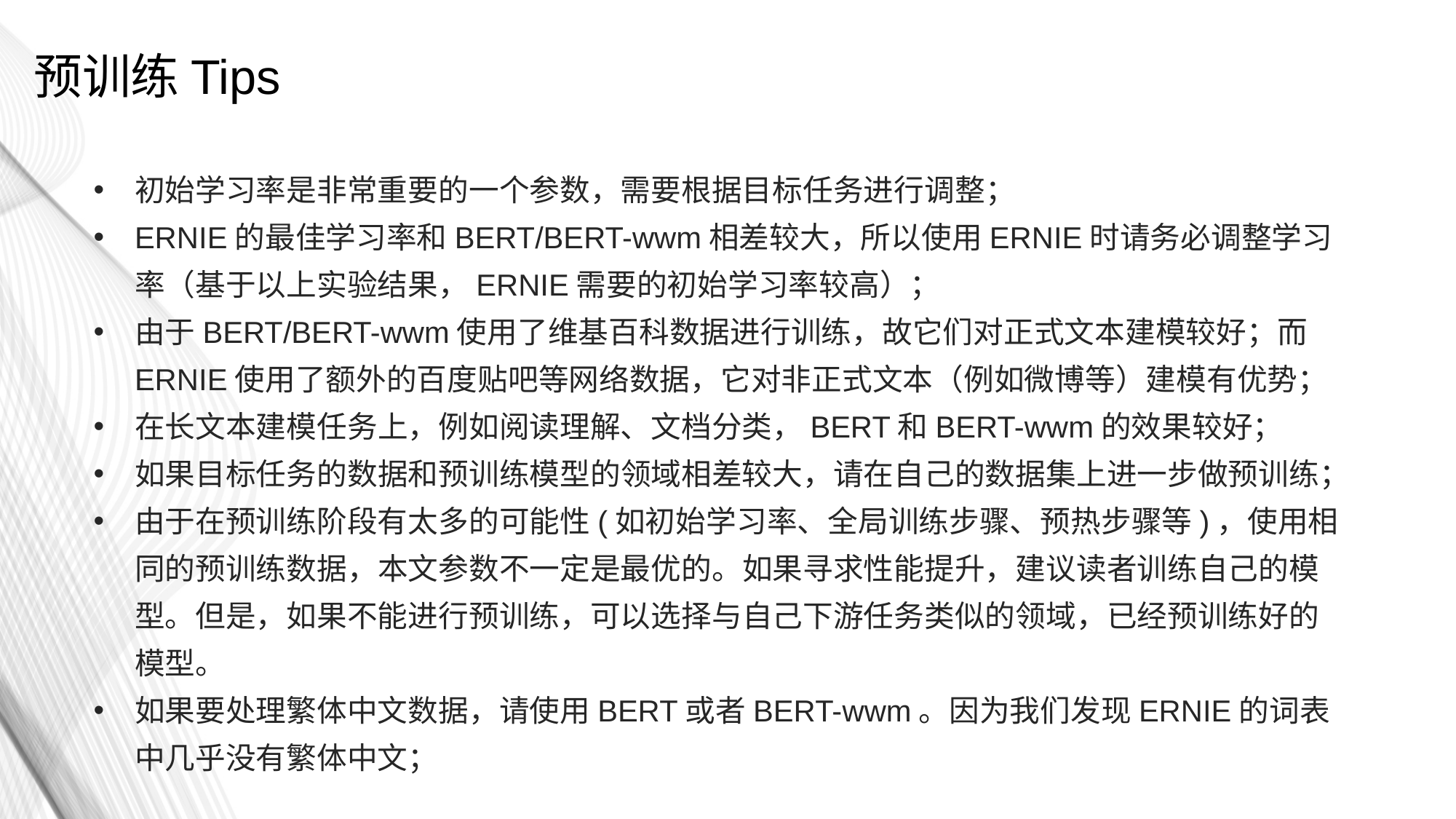

预训练Tips
初始学习率是非常重要的一个参数，需要根据目标任务进行调整；
ERNIE的最佳学习率和BERT/BERT-wwm相差较大，所以使用ERNIE时请务必调整学习率（基于以上实验结果，ERNIE需要的初始学习率较高）；
由于BERT/BERT-wwm使用了维基百科数据进行训练，故它们对正式文本建模较好；而ERNIE使用了额外的百度贴吧等网络数据，它对非正式文本（例如微博等）建模有优势；
在长文本建模任务上，例如阅读理解、文档分类，BERT和BERT-wwm的效果较好；
如果目标任务的数据和预训练模型的领域相差较大，请在自己的数据集上进一步做预训练；
由于在预训练阶段有太多的可能性(如初始学习率、全局训练步骤、预热步骤等)，使用相同的预训练数据，本文参数不一定是最优的。如果寻求性能提升，建议读者训练自己的模型。但是，如果不能进行预训练，可以选择与自己下游任务类似的领域，已经预训练好的模型。
如果要处理繁体中文数据，请使用BERT或者BERT-wwm。因为我们发现ERNIE的词表中几乎没有繁体中文；